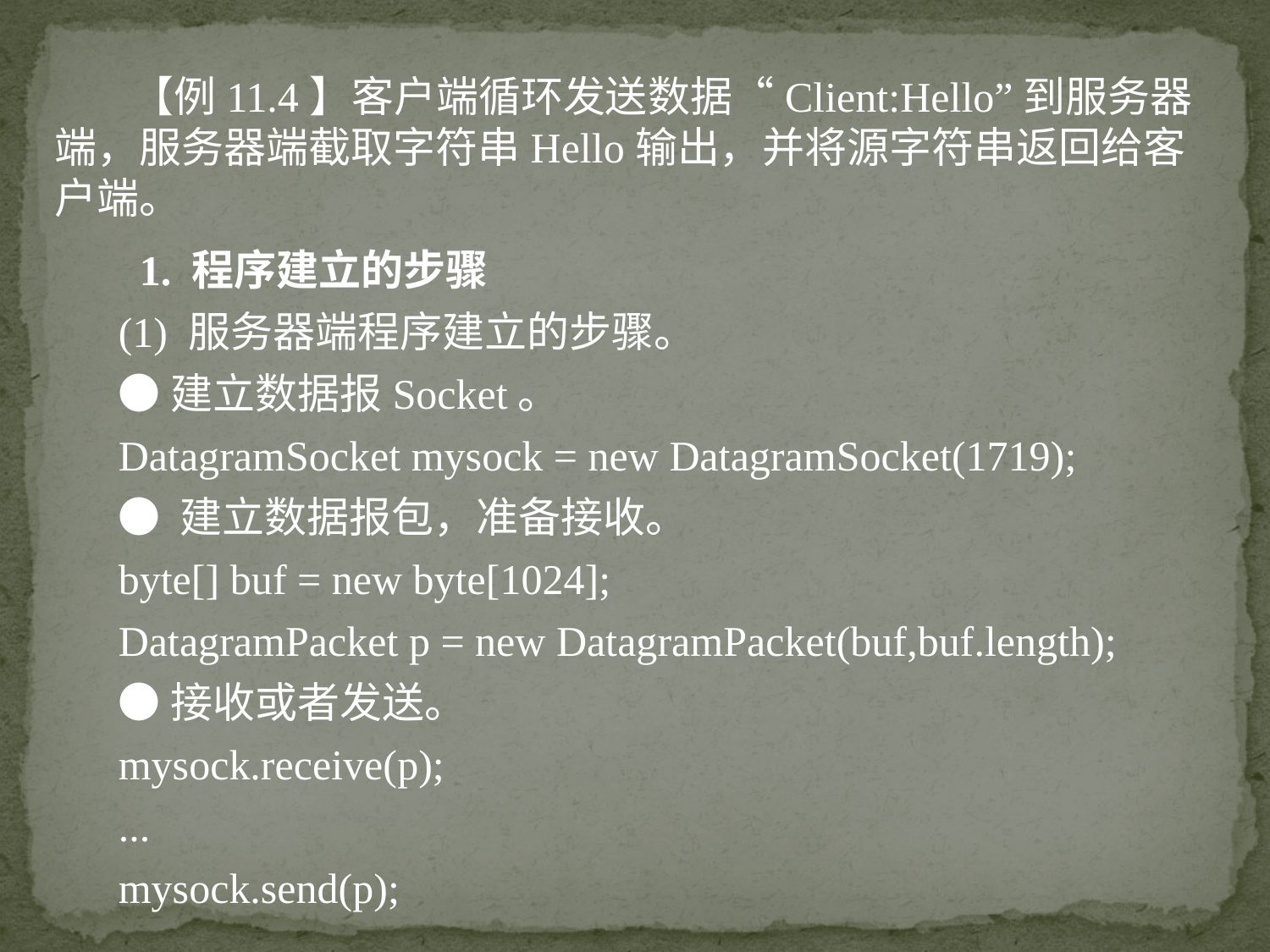

【例11.4】客户端循环发送数据“Client:Hello”到服务器端，服务器端截取字符串Hello输出，并将源字符串返回给客户端。
        1. 程序建立的步骤
(1) 服务器端程序建立的步骤。
●建立数据报Socket。
DatagramSocket mysock = new DatagramSocket(1719);
● 建立数据报包，准备接收。
byte[] buf = new byte[1024];
DatagramPacket p = new DatagramPacket(buf,buf.length);
●接收或者发送。
mysock.receive(p);
...
mysock.send(p);